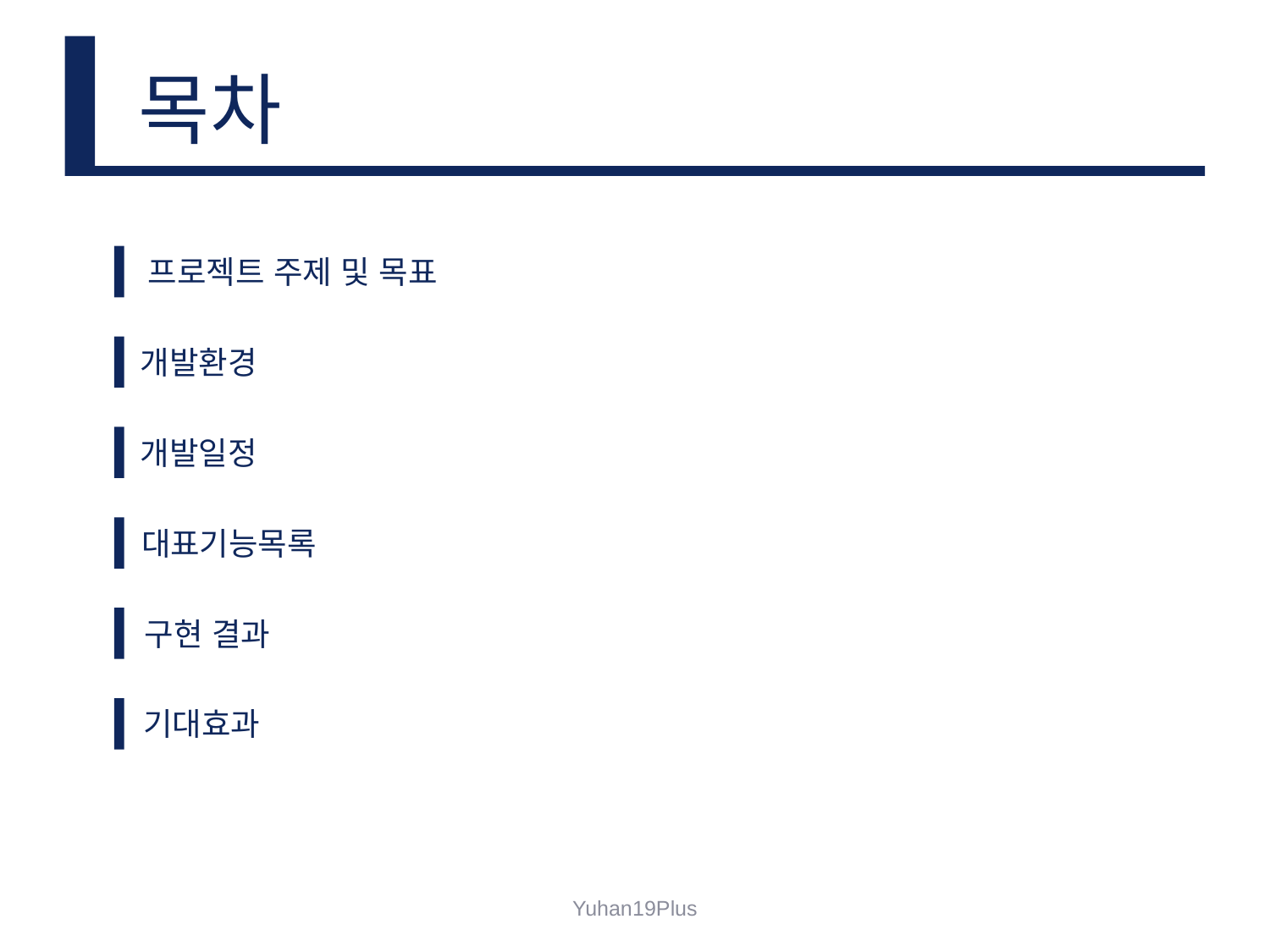

# 목차

프로젝트 주제 및 목표

개발환경

개발일정

대표기능목록

구현 결과

기대효과
Yuhan19Plus